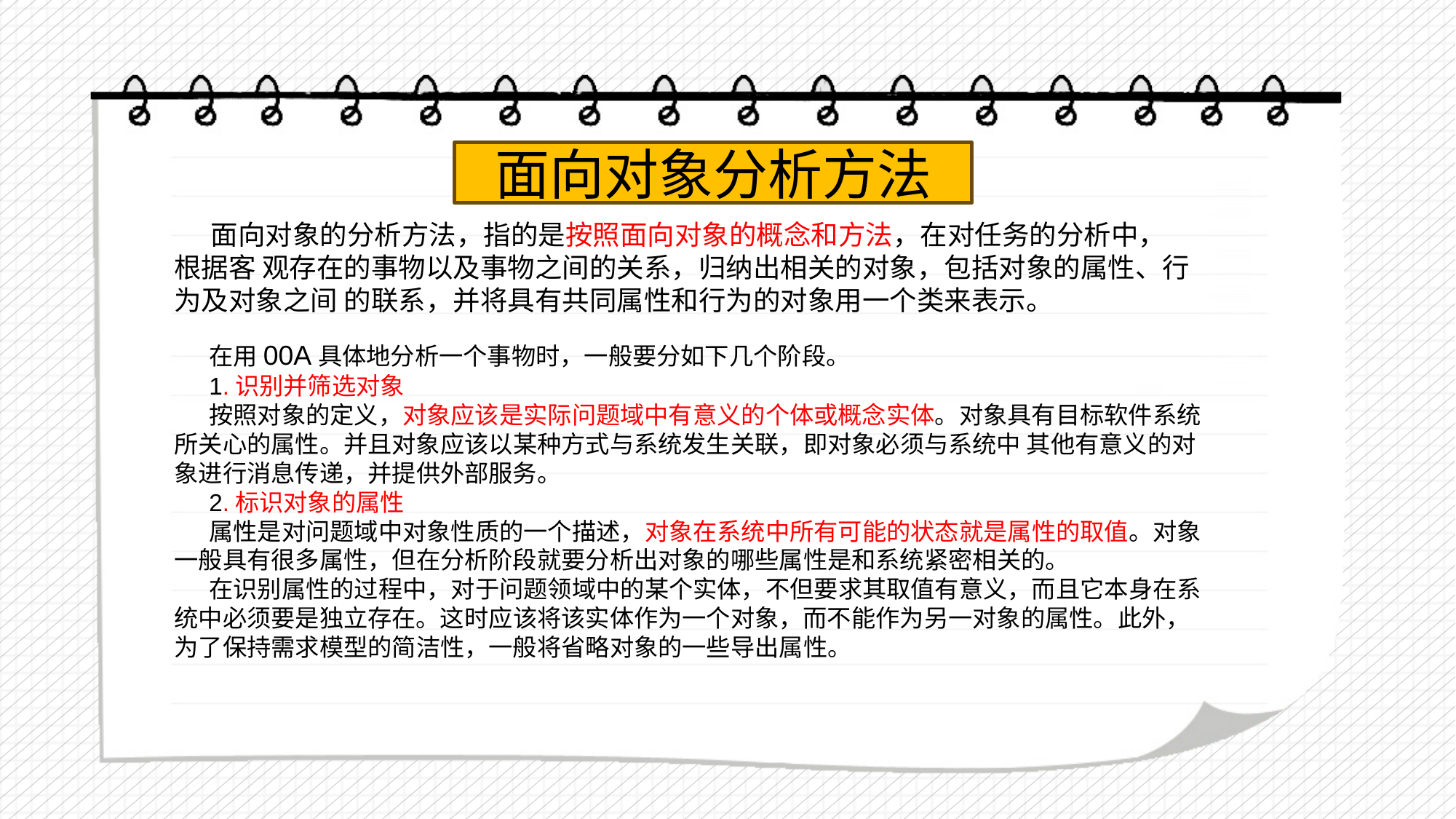

面向对象分析方法
面向对象的分析方法，指的是按照面向对象的概念和方法，在对任务的分析中，根据客 观存在的事物以及事物之间的关系，归纳出相关的对象，包括对象的属性、行为及对象之间 的联系，并将具有共同属性和行为的对象用一个类来表示。
在用00A具体地分析一个事物时，一般要分如下几个阶段。
1.识别并筛选对象
按照对象的定义，对象应该是实际问题域中有意义的个体或概念实体。对象具有目标软件系统所关心的属性。并且对象应该以某种方式与系统发生关联，即对象必须与系统中 其他有意义的对象进行消息传递，并提供外部服务。
2.标识对象的属性
属性是对问题域中对象性质的一个描述，对象在系统中所有可能的状态就是属性的取值。对象一般具有很多属性，但在分析阶段就要分析出对象的哪些属性是和系统紧密相关的。
在识别属性的过程中，对于问题领域中的某个实体，不但要求其取值有意义，而且它本身在系统中必须要是独立存在。这时应该将该实体作为一个对象，而不能作为另一对象的属性。此外，为了保持需求模型的简洁性，一般将省略对象的一些导出属性。